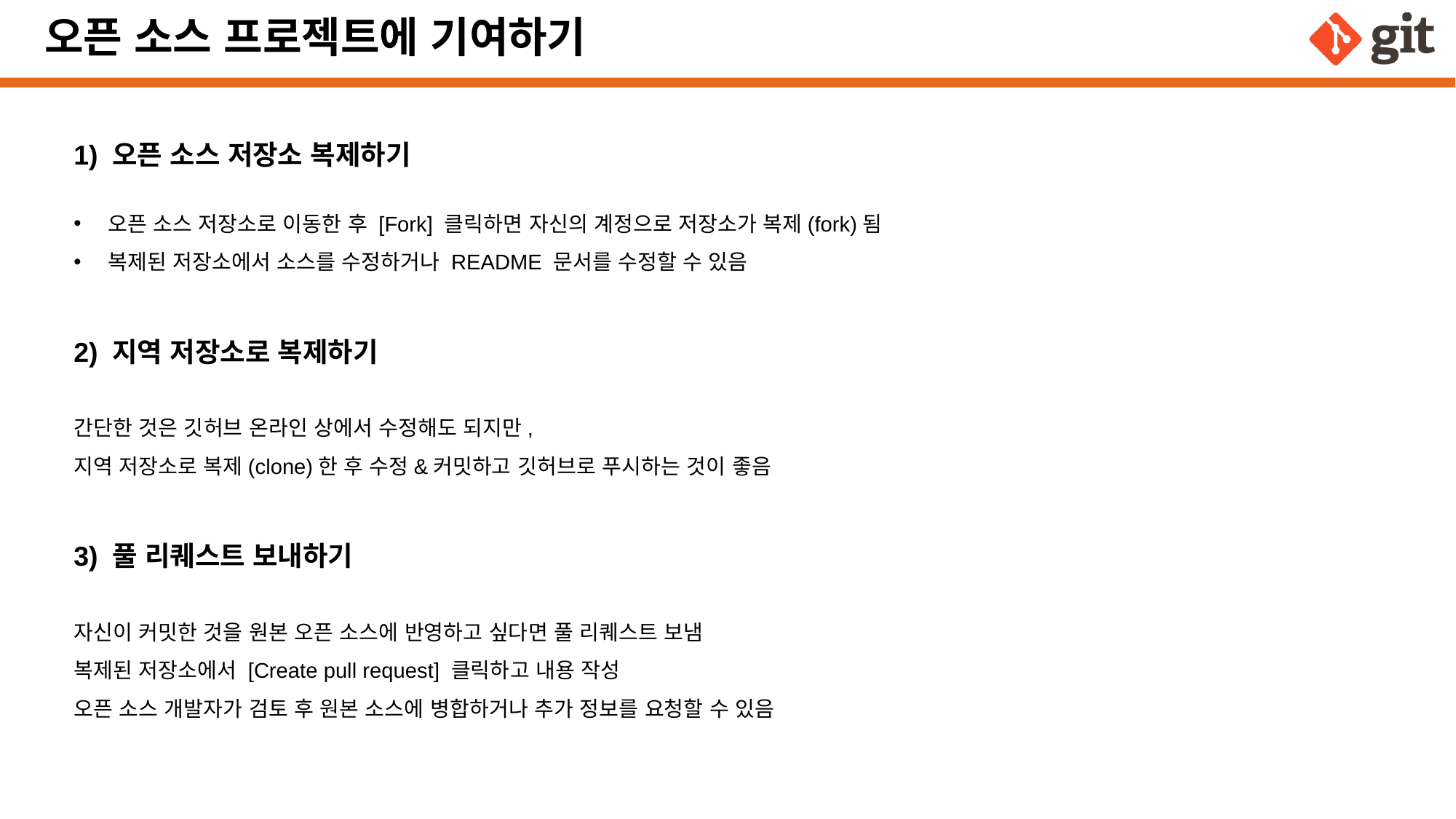

# 오픈 소스 프로젝트에 기여하기
1) 오픈 소스 저장소 복제하기
오픈 소스 저장소로 이동한 후 [Fork] 클릭하면 자신의 계정으로 저장소가 복제(fork)됨
복제된 저장소에서 소스를 수정하거나 README 문서를 수정할 수 있음
2) 지역 저장소로 복제하기
간단한 것은 깃허브 온라인 상에서 수정해도 되지만,
지역 저장소로 복제(clone)한 후 수정&커밋하고 깃허브로 푸시하는 것이 좋음
3) 풀 리퀘스트 보내하기
자신이 커밋한 것을 원본 오픈 소스에 반영하고 싶다면 풀 리퀘스트 보냄
복제된 저장소에서 [Create pull request] 클릭하고 내용 작성
오픈 소스 개발자가 검토 후 원본 소스에 병합하거나 추가 정보를 요청할 수 있음